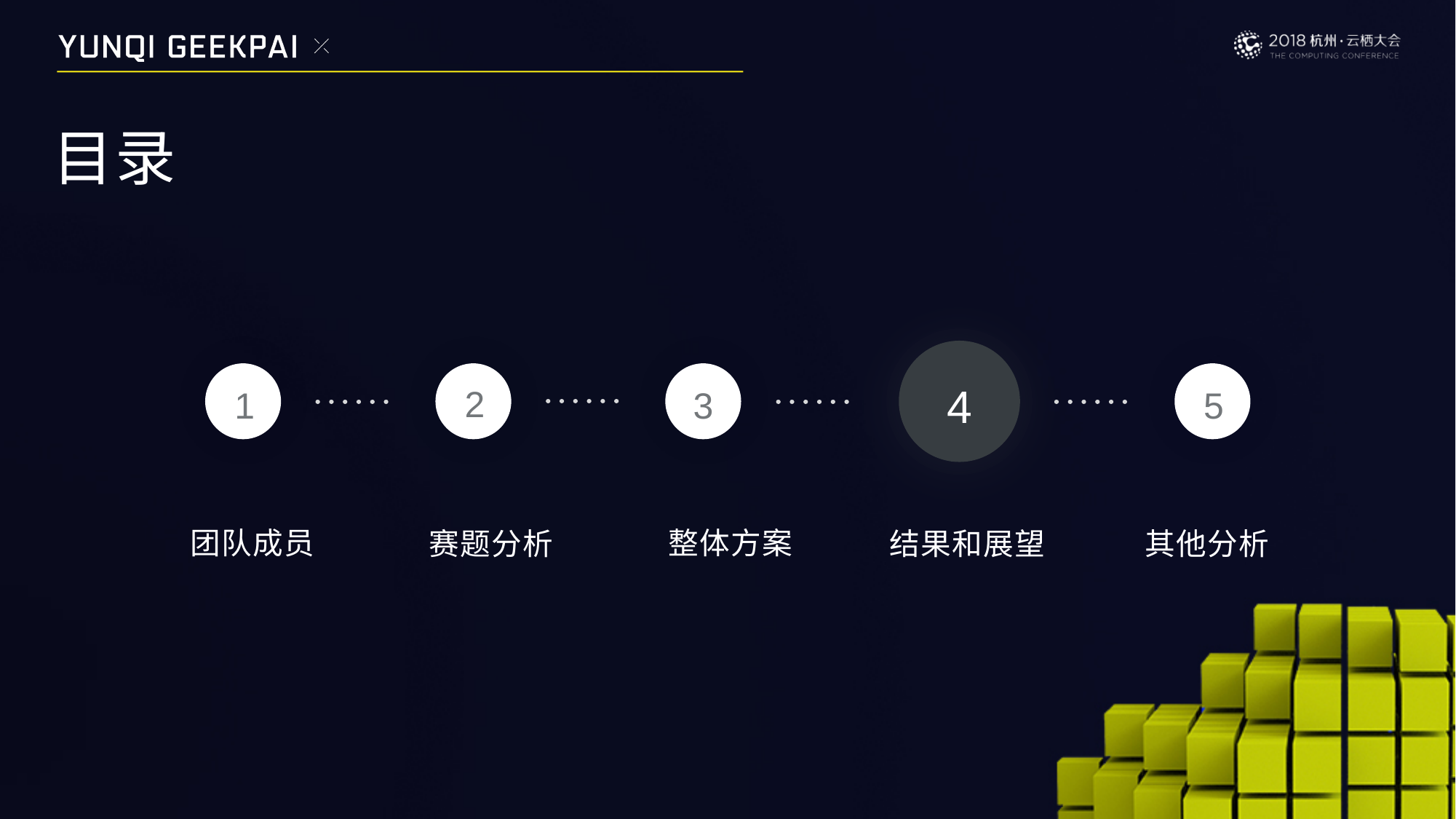

目录

4
2
1
3
5

整体方案
团队成员
赛题分析
结果和展望
其他分析